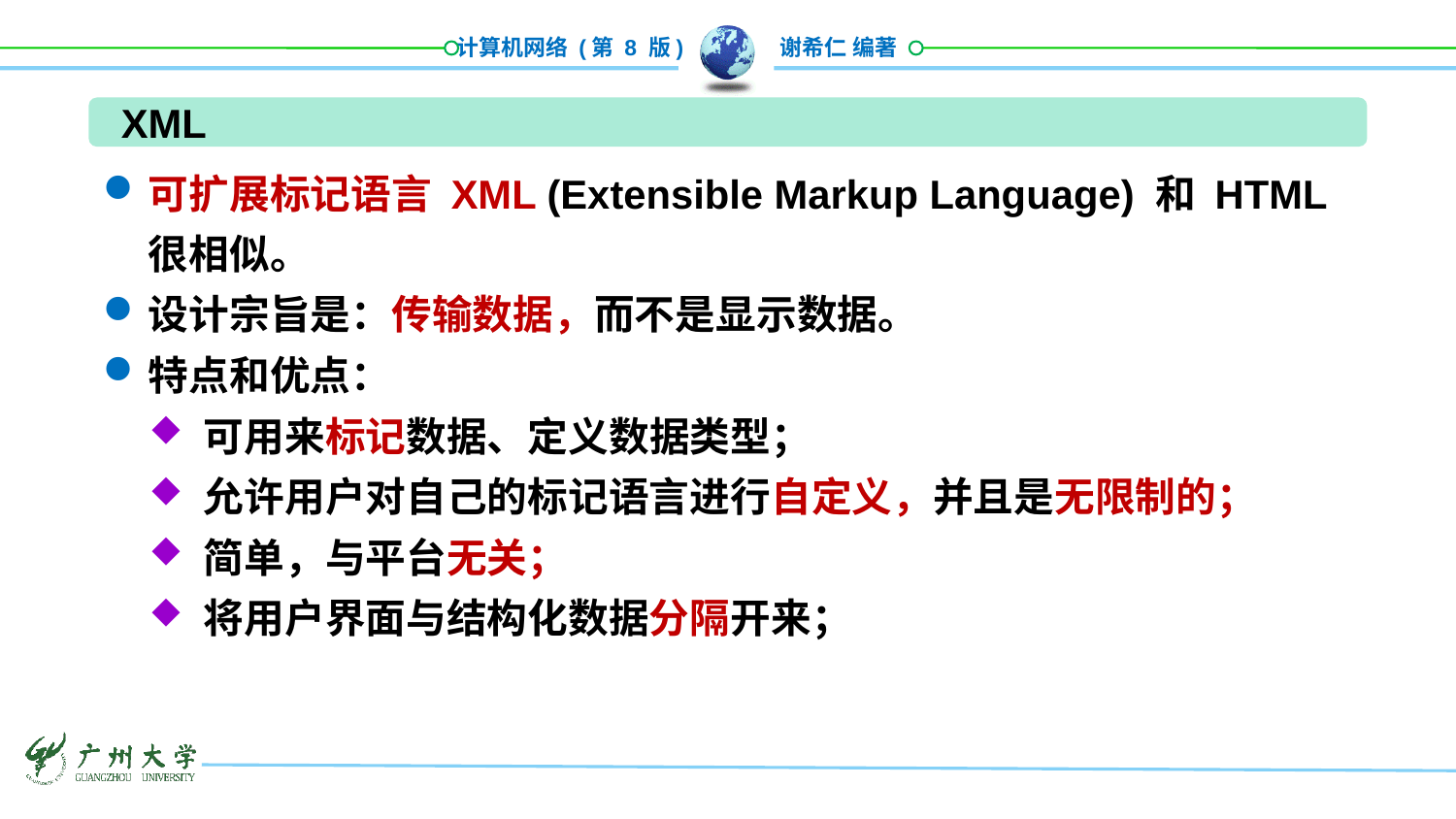

XML

可扩展标记语言 XML (Extensible Markup Language) 和 HTML 很相似。
设计宗旨是：传输数据，而不是显示数据。
特点和优点：
可用来标记数据、定义数据类型；
允许用户对自己的标记语言进行自定义，并且是无限制的；
简单，与平台无关；
将用户界面与结构化数据分隔开来；